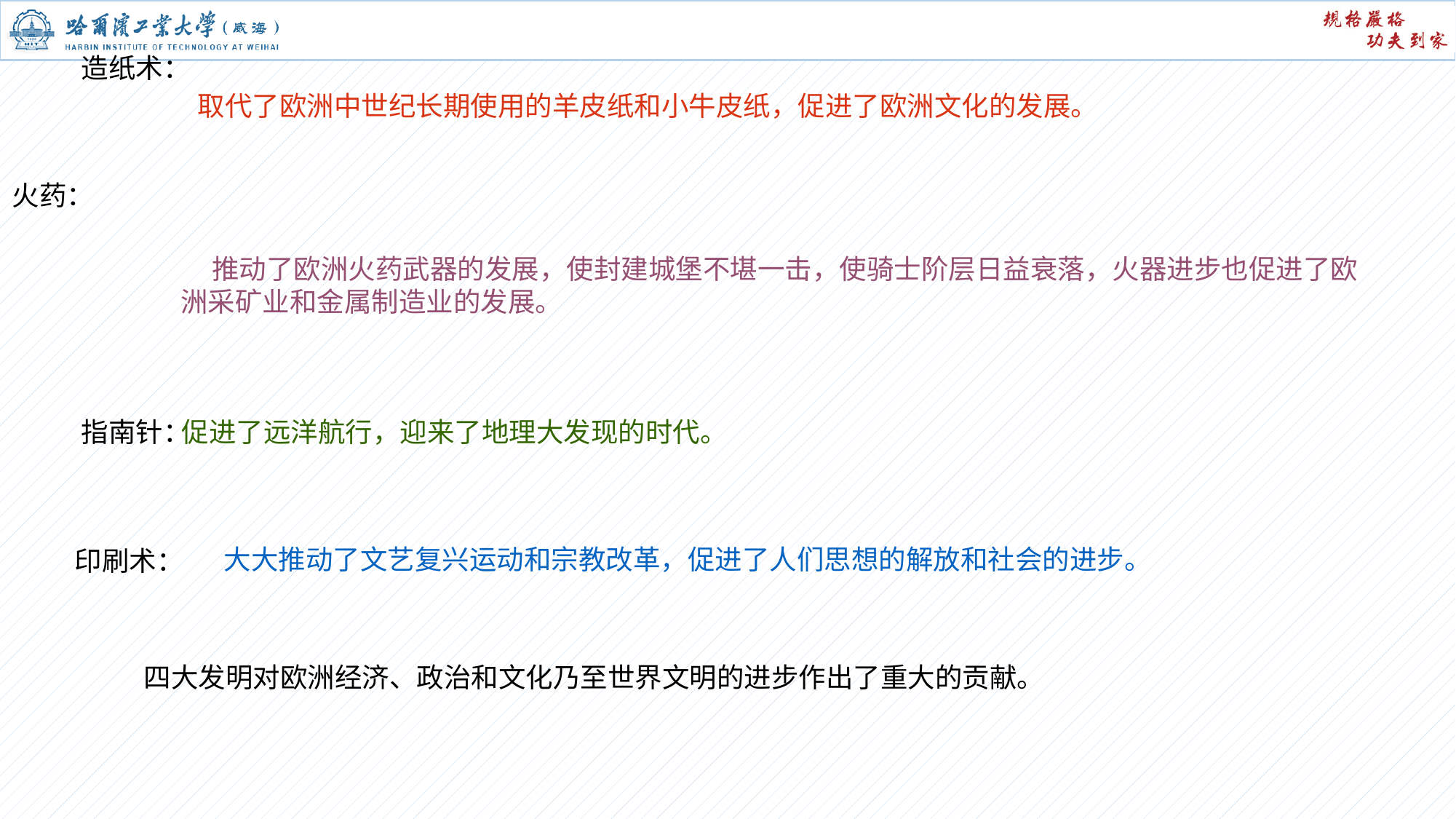

四大发明的传播及意义
造纸术：
     取代了欧洲中世纪长期使用的羊皮纸和小牛皮纸，促进了欧洲文化的发展。

         火药：
    推动了欧洲火药武器的发展，使封建城堡不堪一击，使骑士阶层日益衰落，火器进步也促进了欧洲采矿业和金属制造业的发展。
指南针：
     促进了远洋航行，迎来了地理大发现的时代。

    大大推动了文艺复兴运动和宗教改革，促进了人们思想的解放和社会的进步。
印刷术：
四大发明对欧洲经济、政治和文化乃至世界文明的进步作出了重大的贡献。